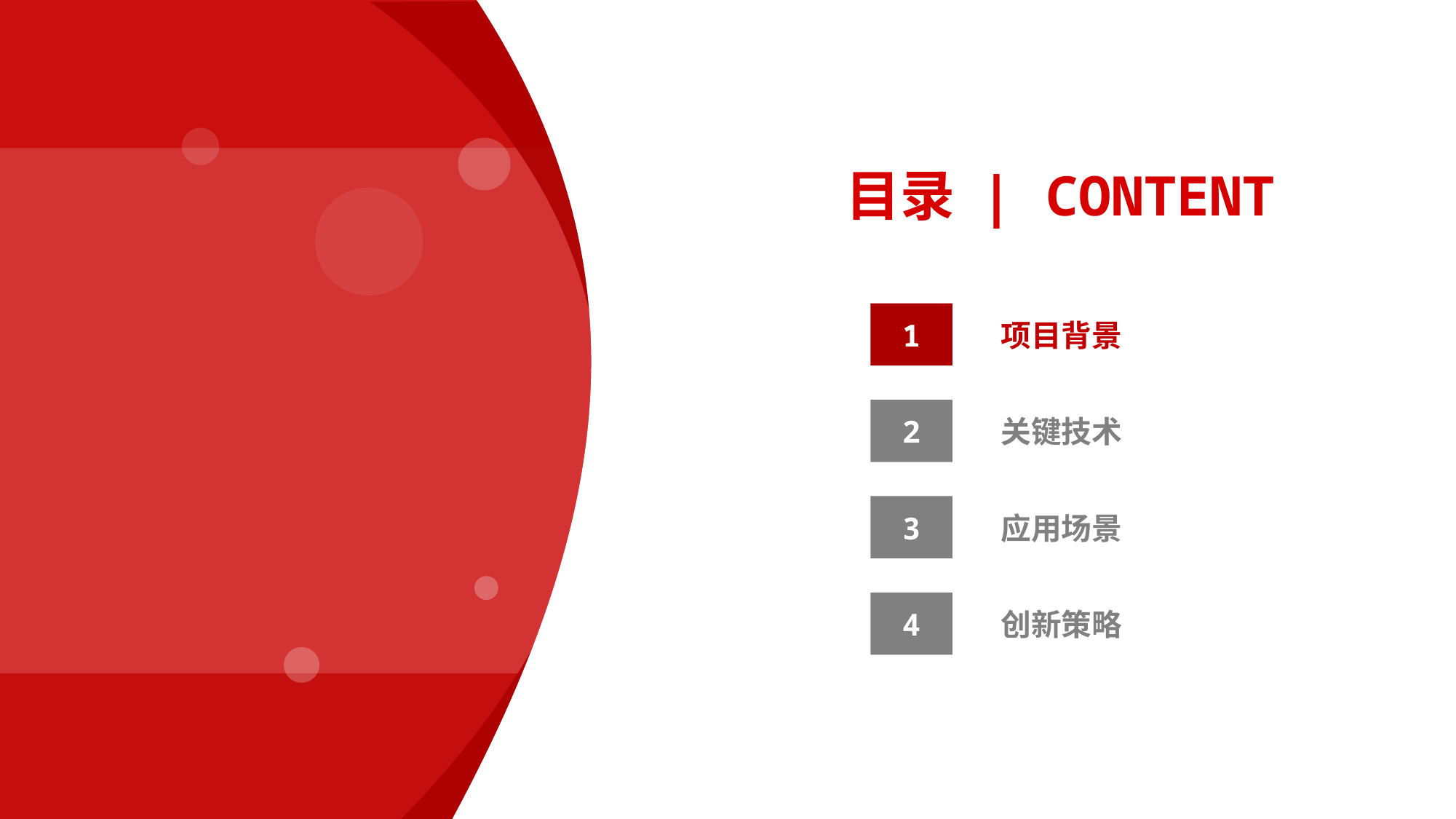

目录 | CONTENT

1
项目背景
2
关键技术
3
应用场景
4
创新策略